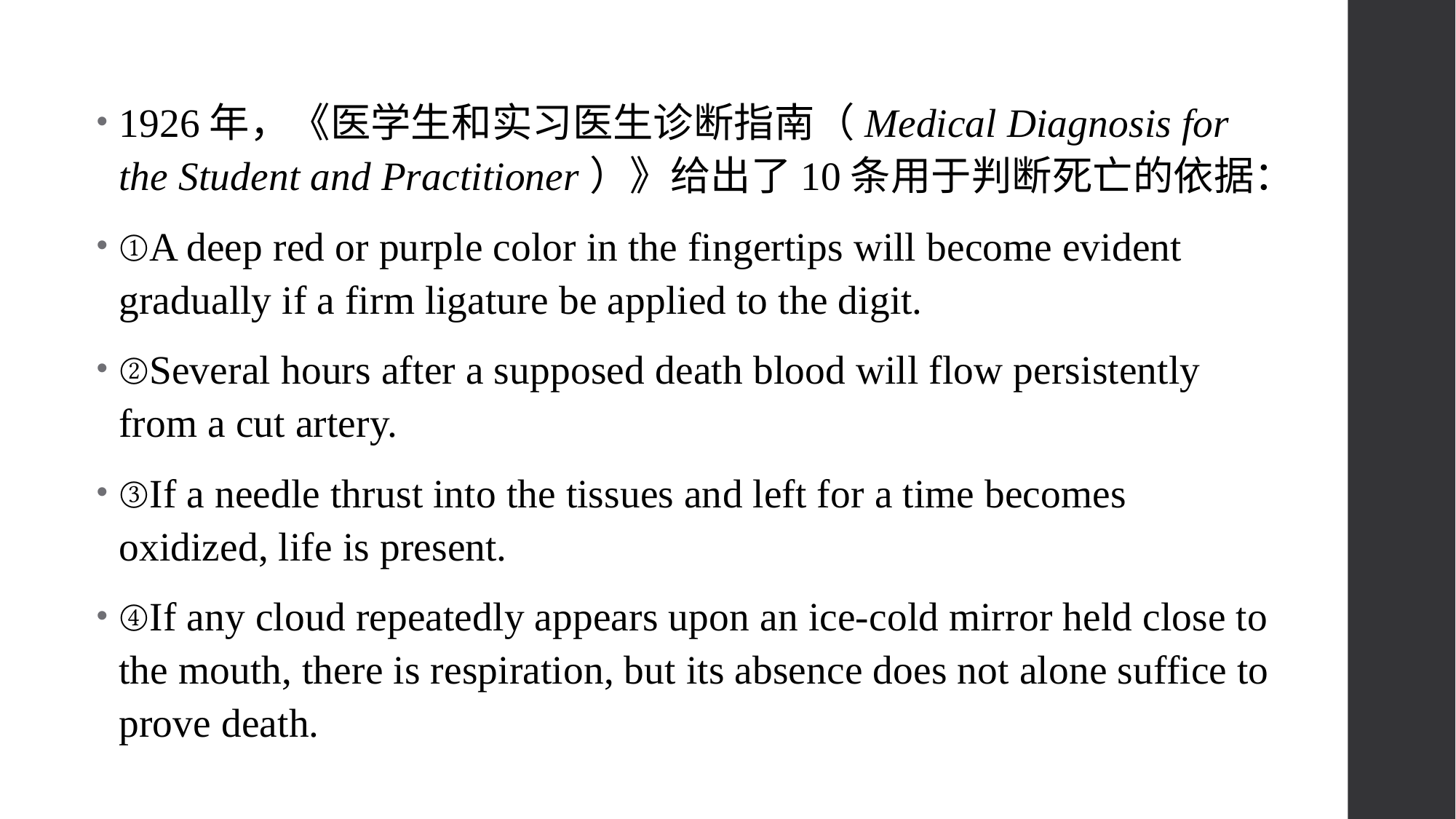

1926年，《医学生和实习医生诊断指南（Medical Diagnosis for the Student and Practitioner）》给出了10条用于判断死亡的依据：
①A deep red or purple color in the fingertips will become evident gradually if a firm ligature be applied to the digit.
②Several hours after a supposed death blood will flow persistently from a cut artery.
③If a needle thrust into the tissues and left for a time becomes oxidized, life is present.
④If any cloud repeatedly appears upon an ice-cold mirror held close to the mouth, there is respiration, but its absence does not alone suffice to prove death.